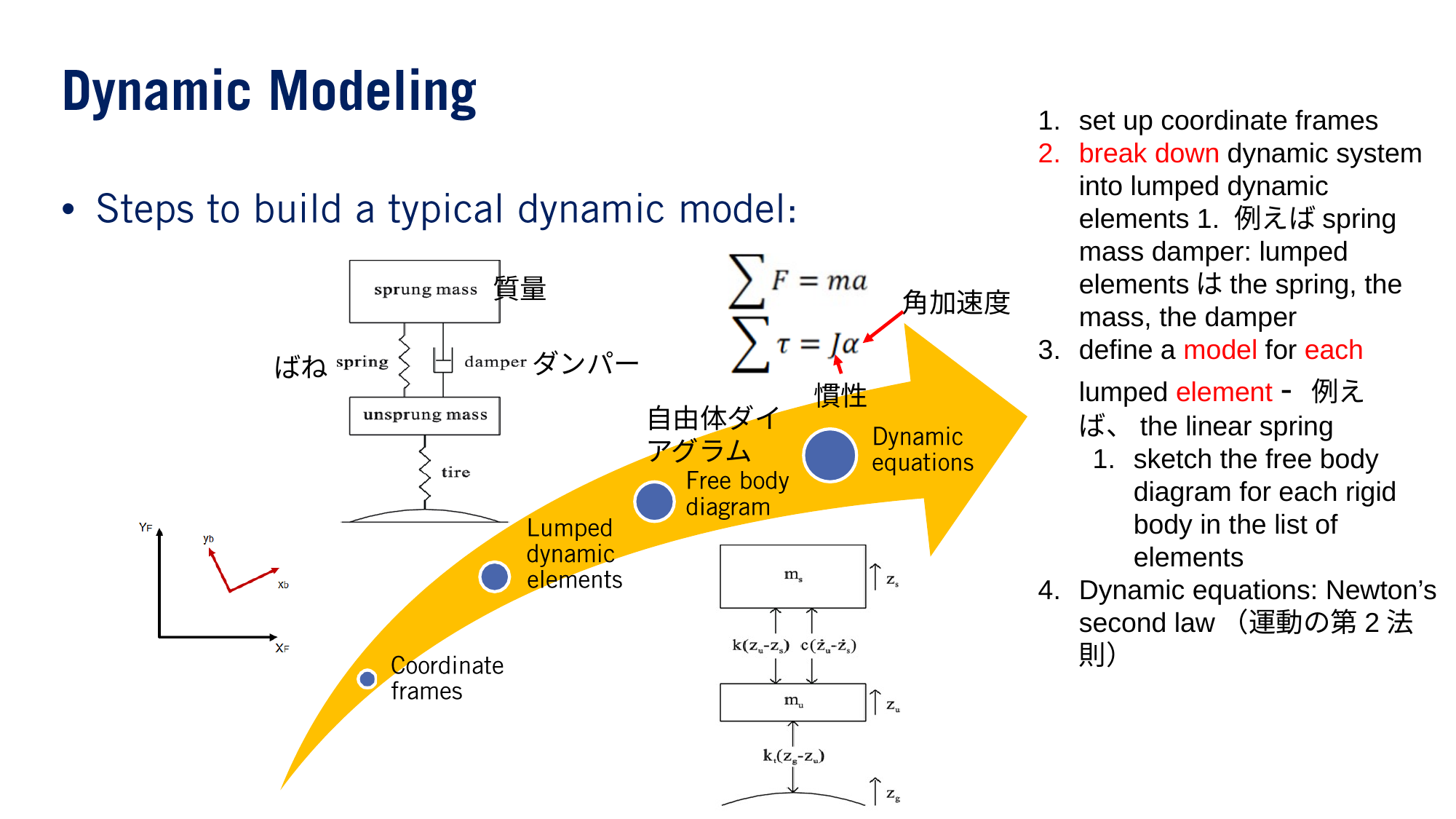

set up coordinate frames
break down dynamic system into lumped dynamic elements 1. 例えばspring mass damper: lumped elementsはthe spring, the mass, the damper
define a model for each lumped element - 例えば、the linear spring
sketch the free body diagram for each rigid body in the list of elements
Dynamic equations: Newton’s second law（運動の第2法則）
•

質量
角加速度

ダンパー
ばね
慣性
自由体ダイアグラム